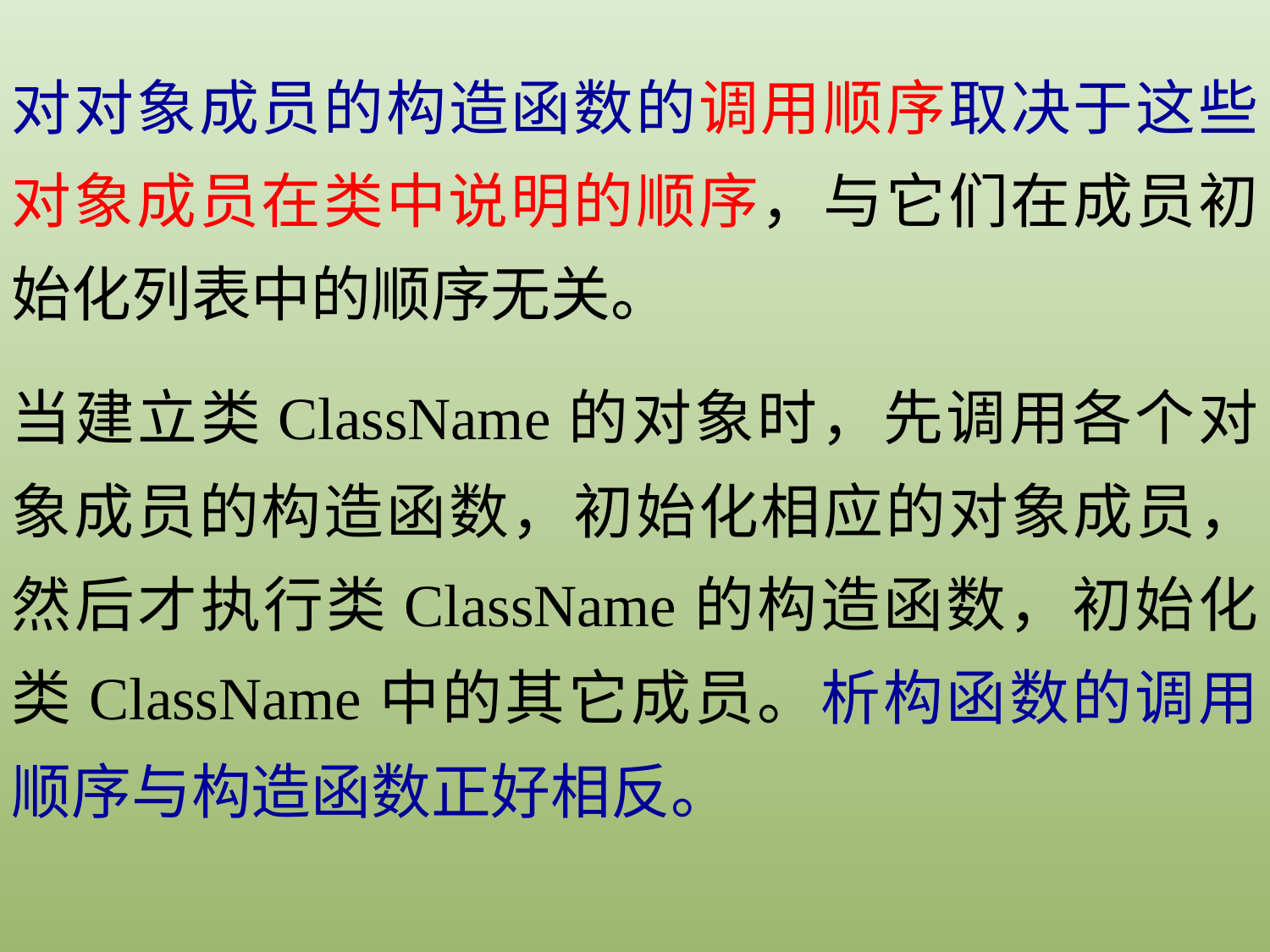

对对象成员的构造函数的调用顺序取决于这些对象成员在类中说明的顺序，与它们在成员初始化列表中的顺序无关。
当建立类ClassName的对象时，先调用各个对象成员的构造函数，初始化相应的对象成员，然后才执行类ClassName的构造函数，初始化类ClassName中的其它成员。析构函数的调用顺序与构造函数正好相反。
704